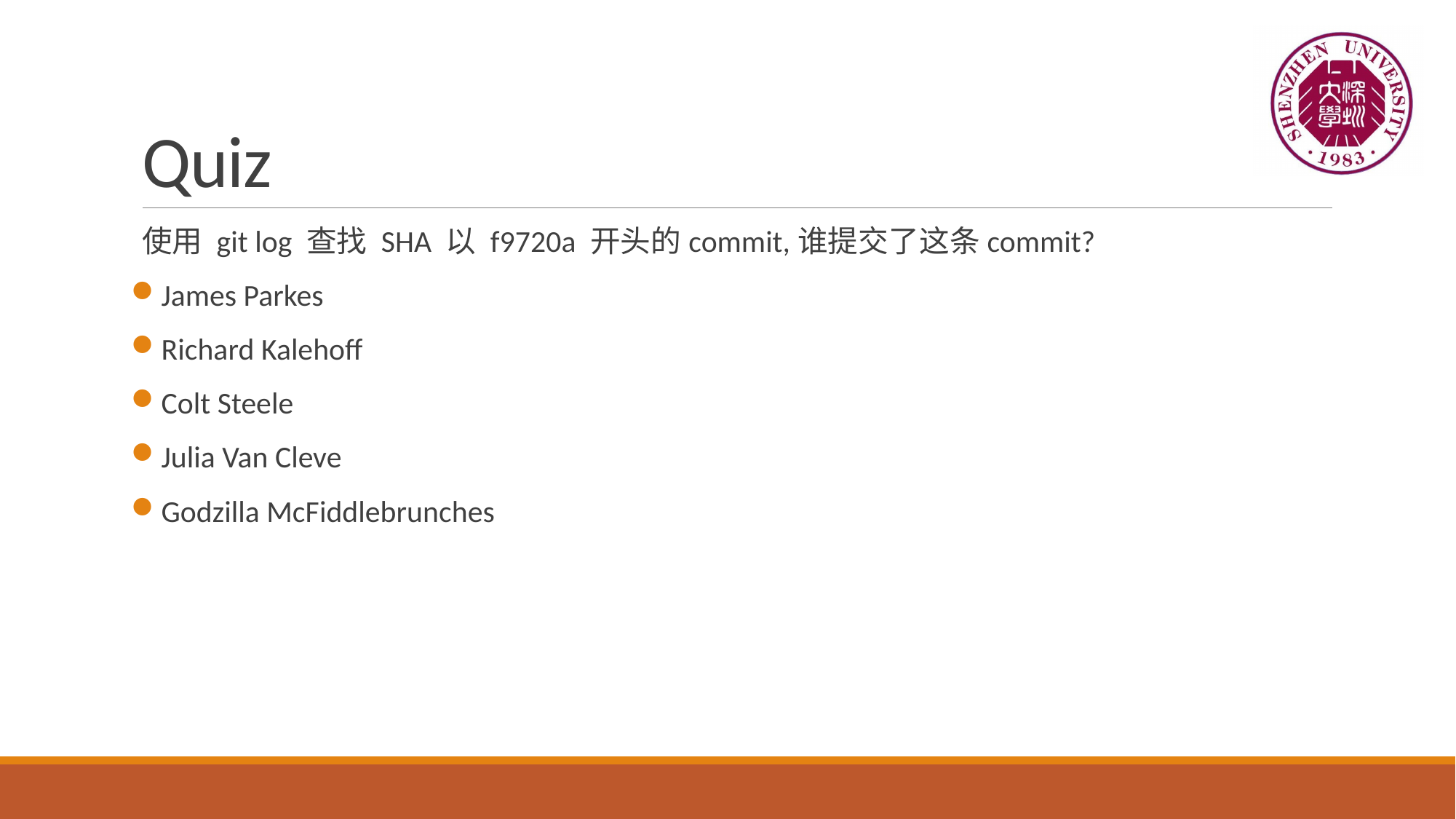

# Quiz
使用 git log 查找 SHA 以 f9720a 开头的commit,谁提交了这条commit?
James Parkes
Richard Kalehoff
Colt Steele
Julia Van Cleve
Godzilla McFiddlebrunches